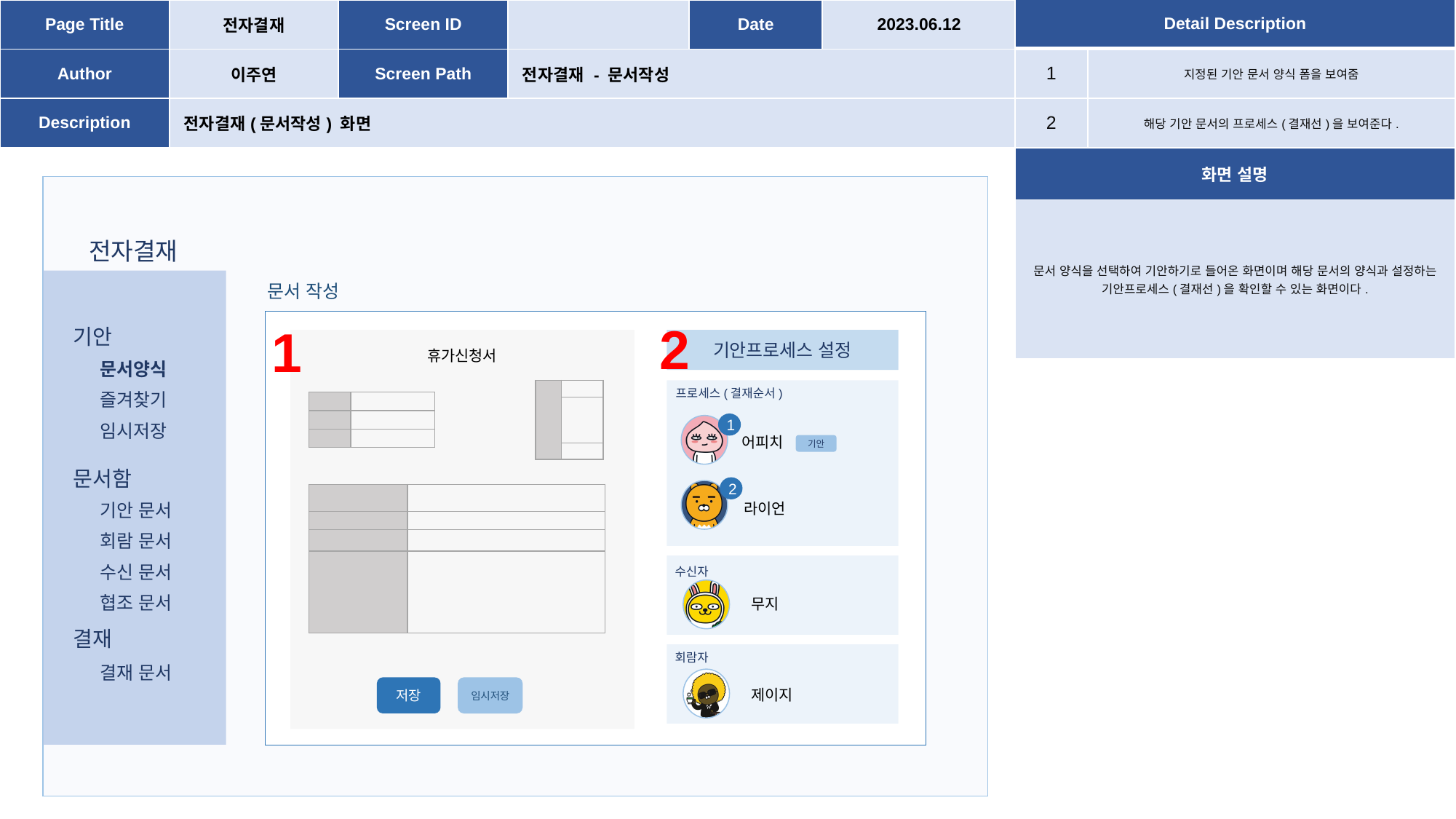

| Page Title | 전자결재 | Screen ID |  | Date | 2023.06.12 |
| --- | --- | --- | --- | --- | --- |
| Author | 이주연 | Screen Path | 전자결재 - 문서작성 |  |  |
| Description | 전자결재(문서작성) 화면 |  |  |  |  |
| Detail Description |  |
| --- | --- |
| 1 | 지정된 기안 문서 양식 폼을 보여줌 |
| 2 | 해당 기안 문서의 프로세스(결재선)을 보여준다. |
| 화면 설명 |  |
| 문서 양식을 선택하여 기안하기로 들어온 화면이며 해당 문서의 양식과 설정하는 기안프로세스(결재선)을 확인할 수 있는 화면이다. |  |

전자결재

기안

문서함

결재

문서양식

즐겨찾기

임시저장

기안 문서

회람 문서

수신 문서

협조 문서

결재 문서

문서 작성

2
1

기안프로세스 설정
프로세스(결재순서)

1

어피치
기안
2

라이언

수신자

무지
회람자

제이지
휴가신청서
|  |  |
| --- | --- |
|  |  |
|  |  |
|  |  |
| --- | --- |
|  |  |
|  |  |
|  |  |
| --- | --- |
|  |  |
|  |  |
|  |  |
저장
임시저장